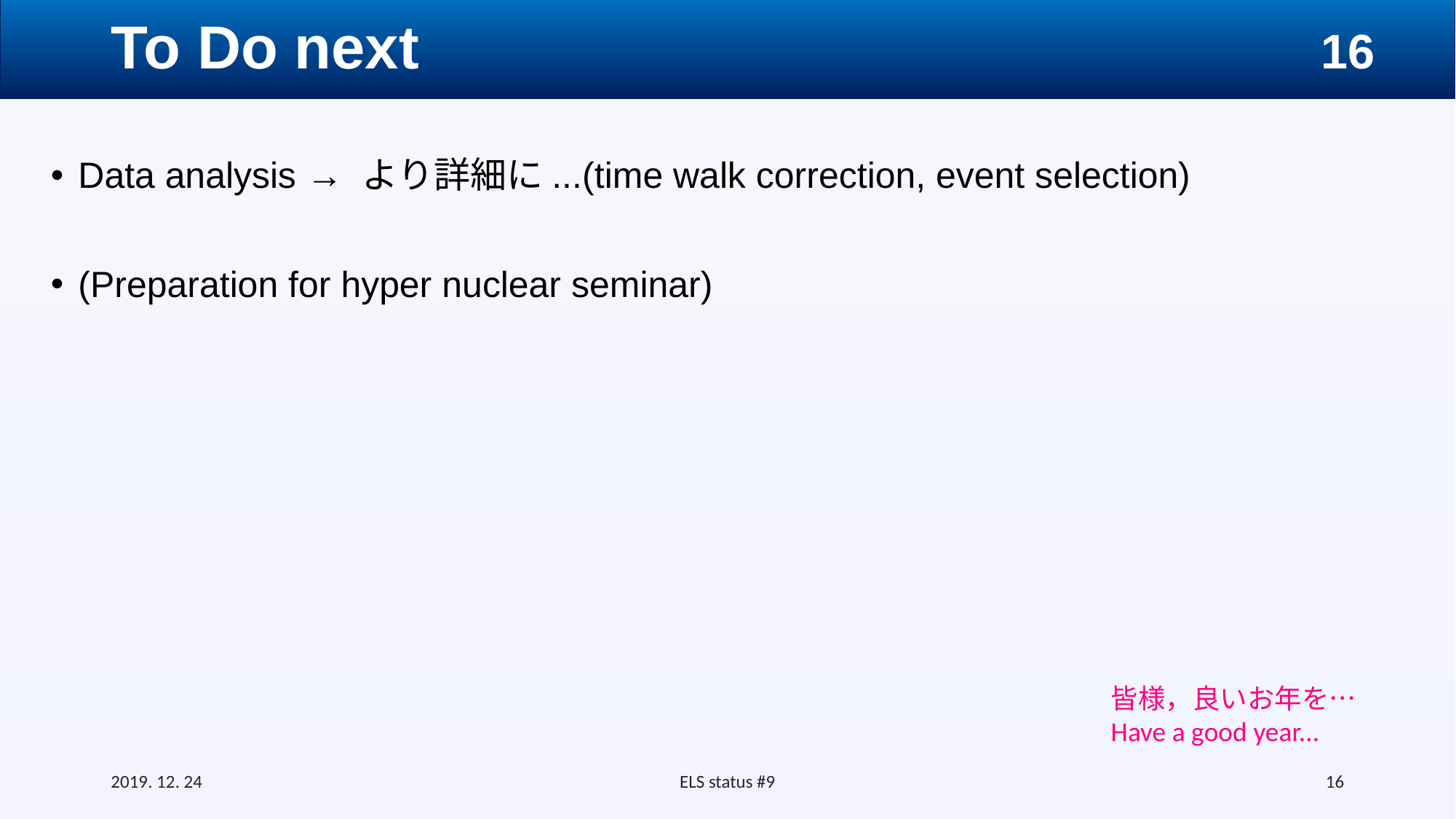

# To Do next
Data analysis → より詳細に...(time walk correction, event selection)

(Preparation for hyper nuclear seminar)
皆様，良いお年を…
Have a good year...
2019. 12. 24
ELS status #9
16